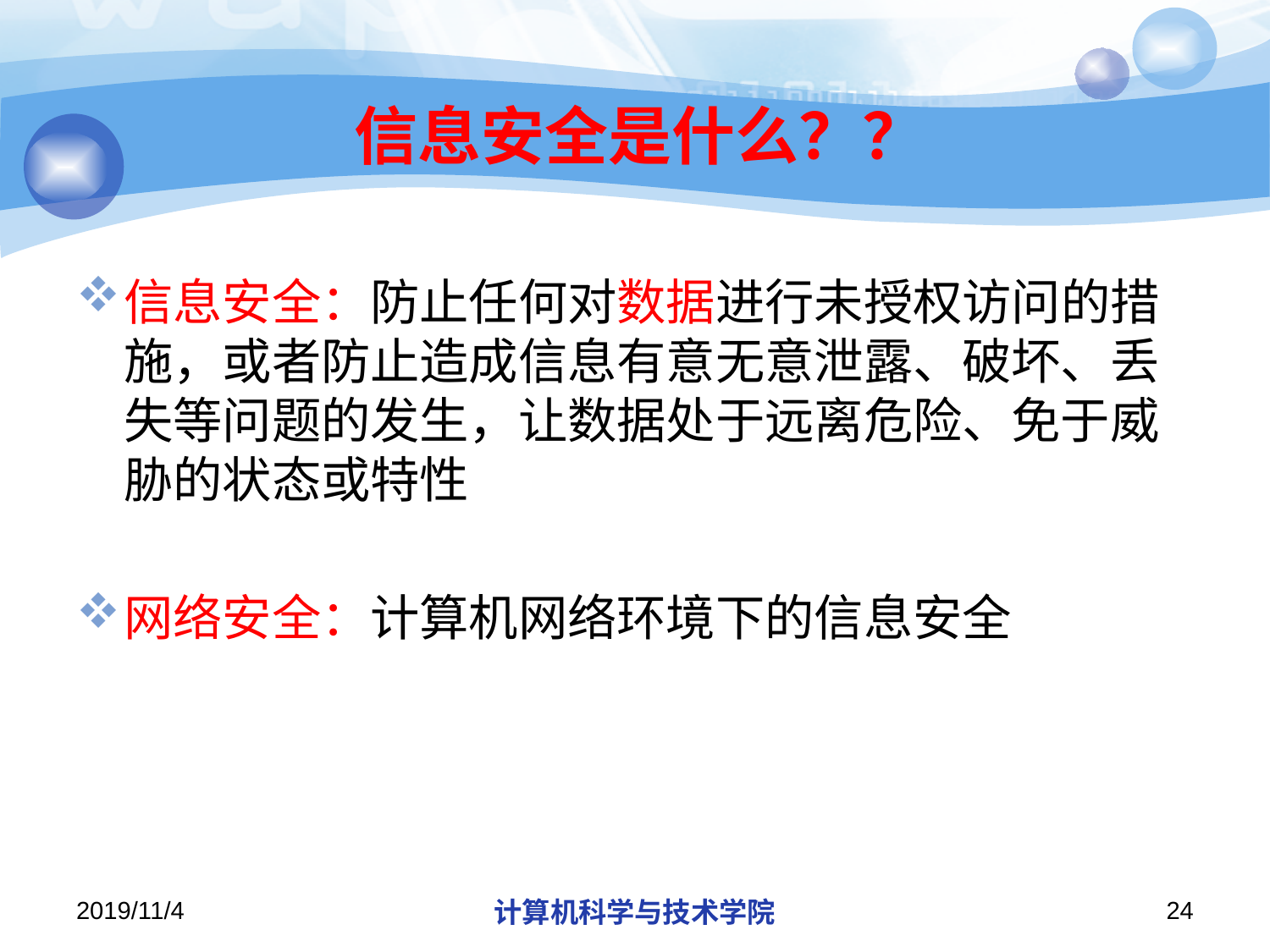

# 信息安全是什么？？
信息安全：防止任何对数据进行未授权访问的措施，或者防止造成信息有意无意泄露、破坏、丢失等问题的发生，让数据处于远离危险、免于威胁的状态或特性

网络安全：计算机网络环境下的信息安全

2019/11/4
计算机科学与技术学院
24